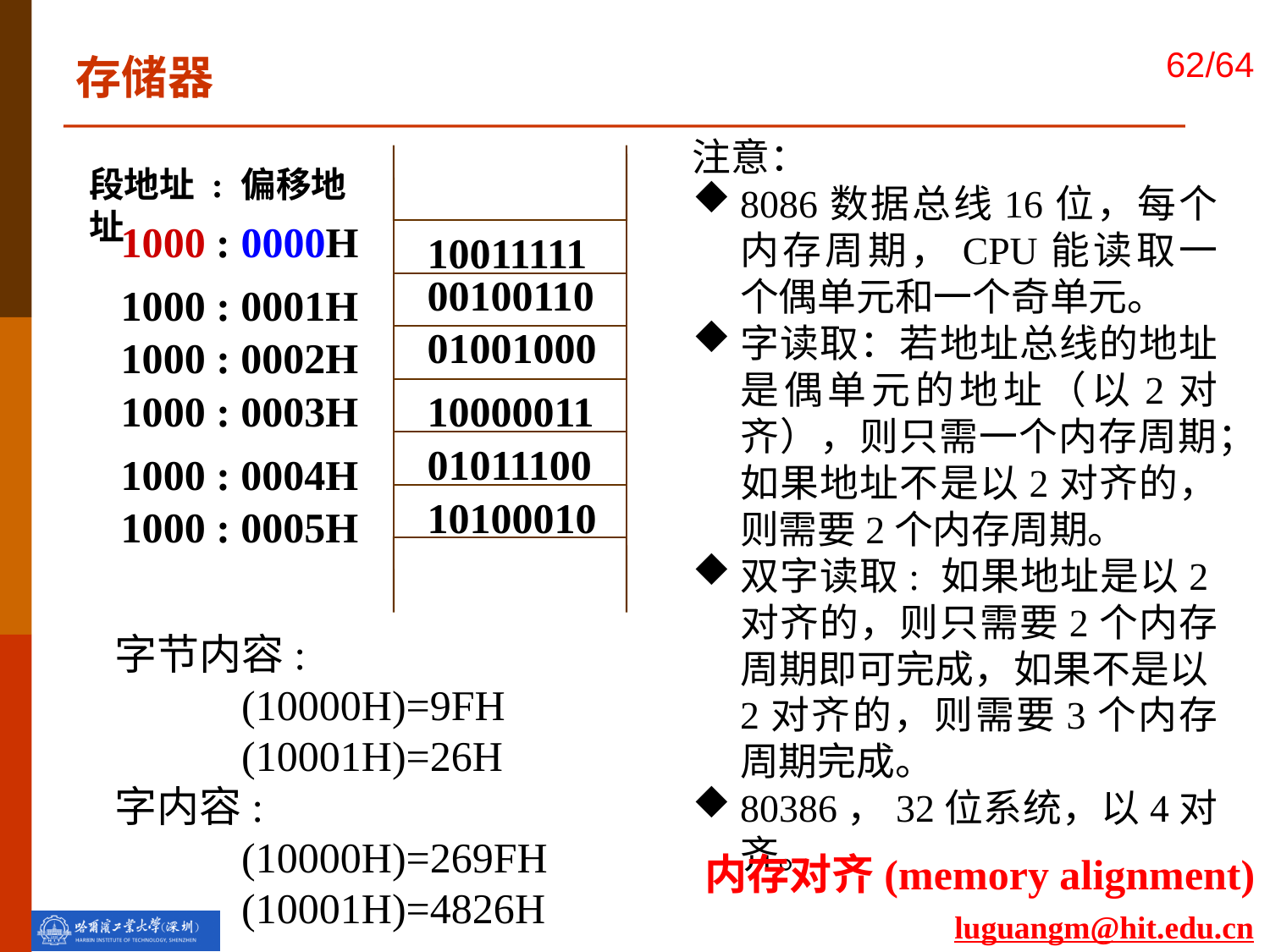

存储器
注意：
8086数据总线16位，每个内存周期，CPU能读取一个偶单元和一个奇单元。
字读取：若地址总线的地址是偶单元的地址（以2对齐），则只需一个内存周期；如果地址不是以2对齐的，则需要2个内存周期。
双字读取: 如果地址是以2对齐的，则只需要2个内存周期即可完成，如果不是以2对齐的，则需要3个内存周期完成。
80386，32位系统，以4对齐。

段地址 : 偏移地址
 1000 : 0000H

  10011111
  00100110
 1000 : 0001H

  01001000
1000 : 0002H

1000 : 0003H

  10000011

  01011100
1000 : 0004H

  10100010
1000 : 0005H

字节内容:
	(10000H)=9FH
	(10001H)=26H
字内容:
	(10000H)=269FH
	(10001H)=4826H
内存对齐(memory alignment)